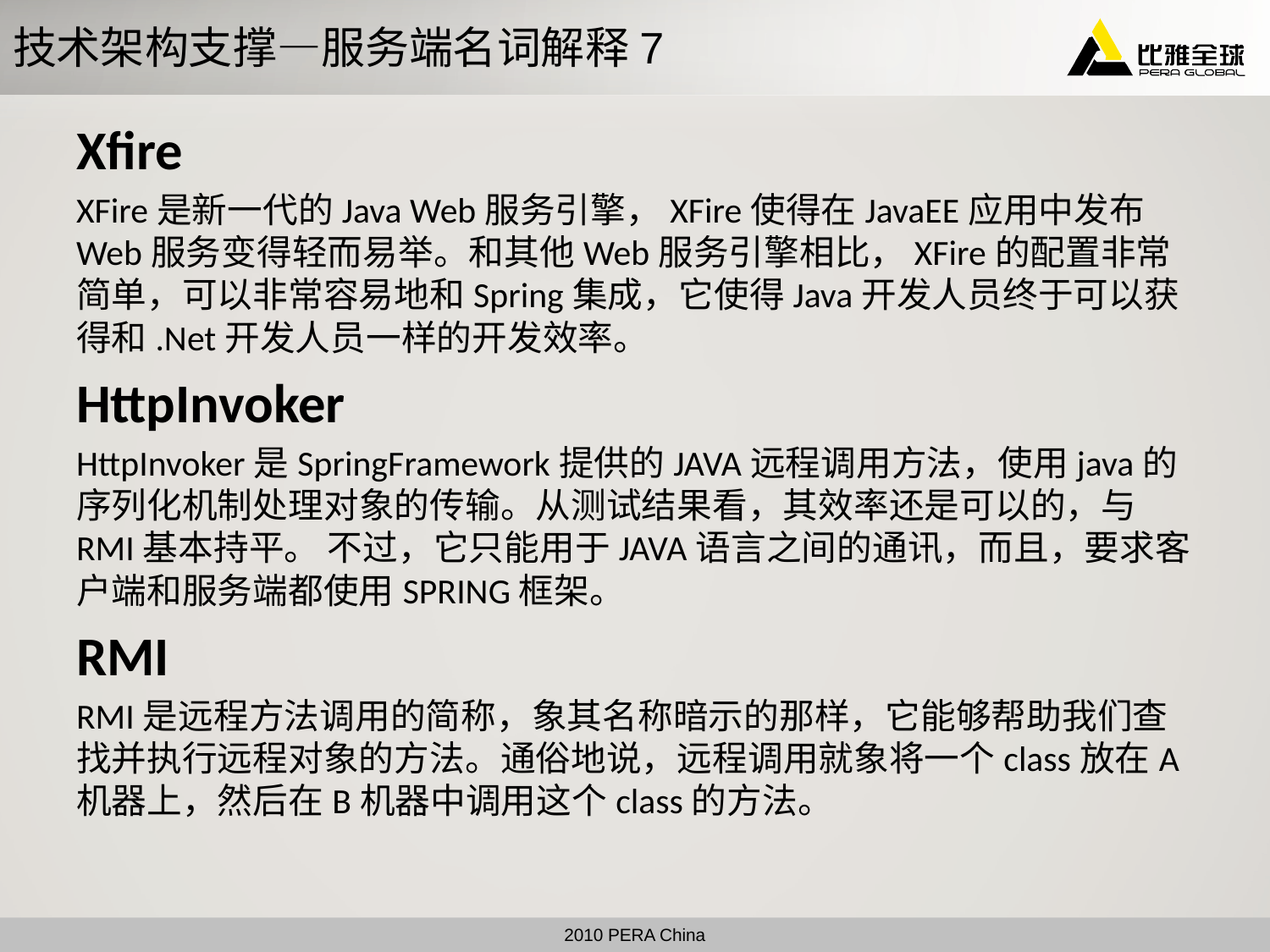

# 技术架构支撑—服务端名词解释7
Xfire
XFire是新一代的Java Web服务引擎，XFire使得在JavaEE应用中发布Web服务变得轻而易举。和其他Web服务引擎相比，XFire的配置非常简单，可以非常容易地和Spring集成，它使得Java开发人员终于可以获得和.Net开发人员一样的开发效率。
HttpInvoker
HttpInvoker是SpringFramework提供的JAVA远程调用方法，使用java的序列化机制处理对象的传输。从测试结果看，其效率还是可以的，与RMI基本持平。 不过，它只能用于JAVA语言之间的通讯，而且，要求客户端和服务端都使用SPRING框架。
RMI
RMI是远程方法调用的简称，象其名称暗示的那样，它能够帮助我们查找并执行远程对象的方法。通俗地说，远程调用就象将一个class放在A机器上，然后在B机器中调用这个class的方法。